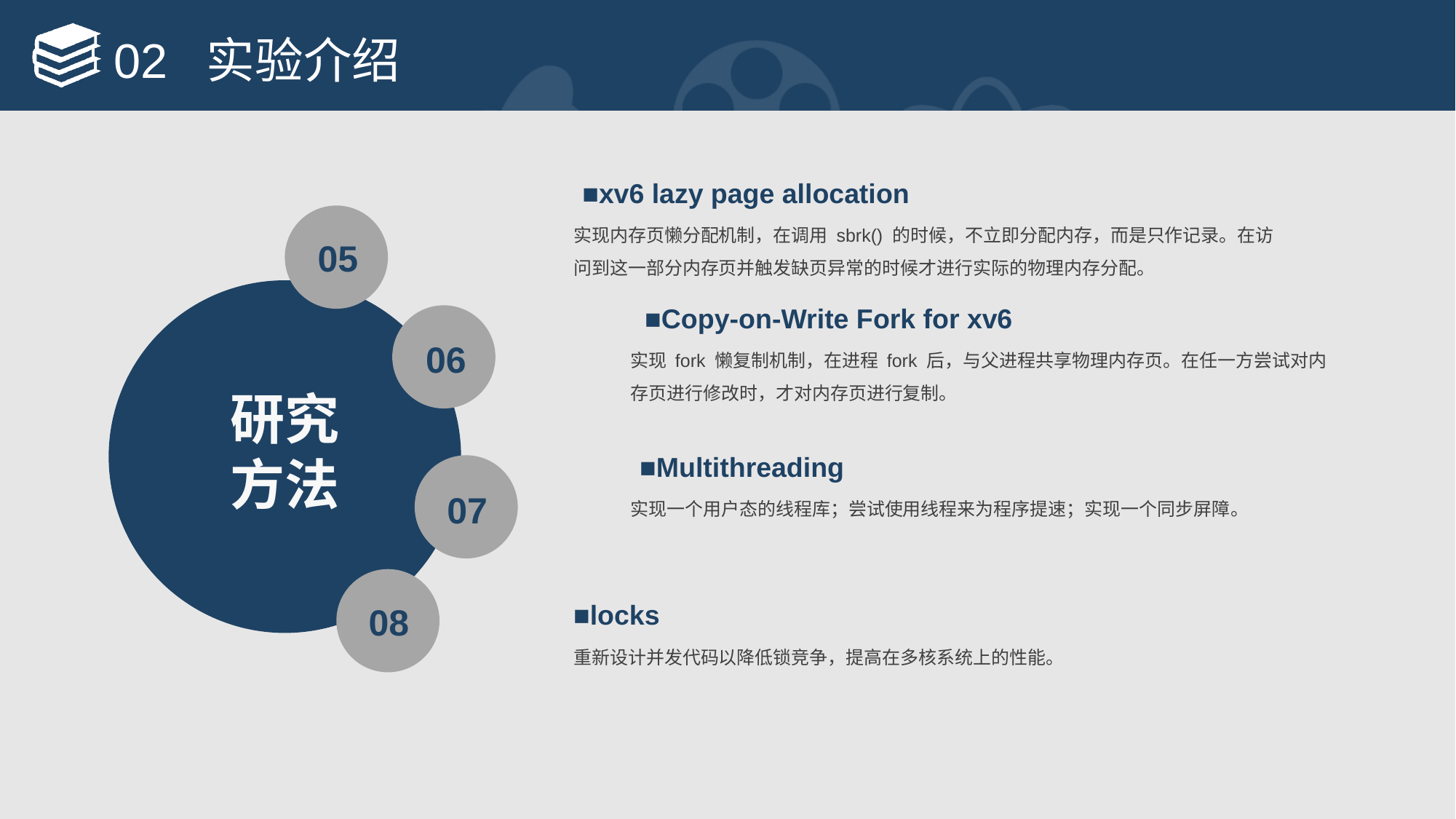

# 02  实验介绍
■xv6 lazy page allocation

05
实现内存页懒分配机制，在调用 sbrk() 的时候，不立即分配内存，而是只作记录。在访问到这一部分内存页并触发缺页异常的时候才进行实际的物理内存分配。

■Copy-on-Write Fork for xv6

06
实现 fork 懒复制机制，在进程 fork 后，与父进程共享物理内存页。在任一方尝试对内存页进行修改时，才对内存页进行复制。
研究方法
■Multithreading

07
实现一个用户态的线程库；尝试使用线程来为程序提速；实现一个同步屏障。

08
■locks
重新设计并发代码以降低锁竞争，提高在多核系统上的性能。